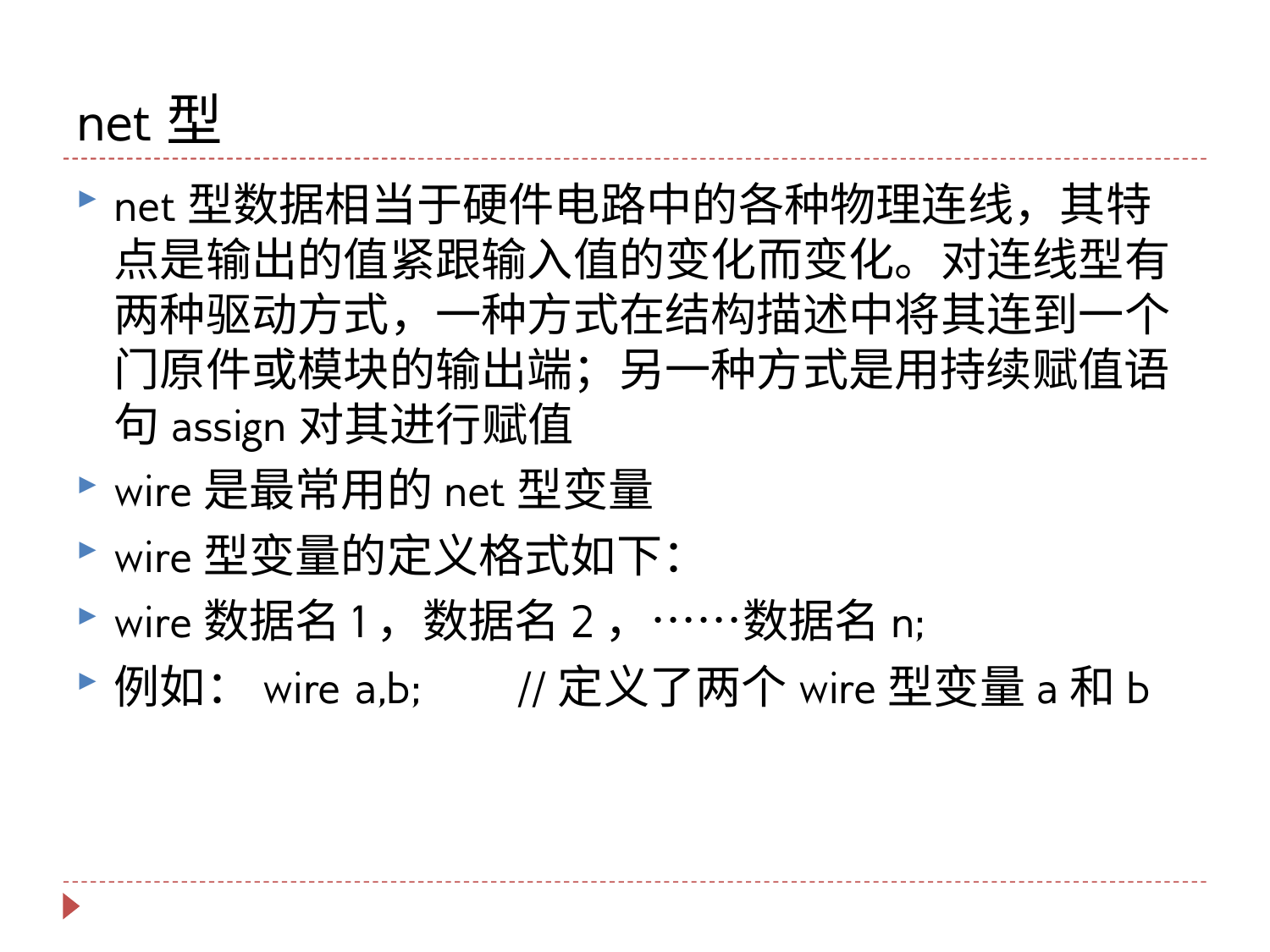

# net型
net型数据相当于硬件电路中的各种物理连线，其特点是输出的值紧跟输入值的变化而变化。对连线型有两种驱动方式，一种方式在结构描述中将其连到一个门原件或模块的输出端；另一种方式是用持续赋值语句assign对其进行赋值
wire是最常用的net型变量
wire型变量的定义格式如下：
wire数据名1，数据名2，……数据名n;
例如：wire a,b;       //定义了两个wire型变量a和b